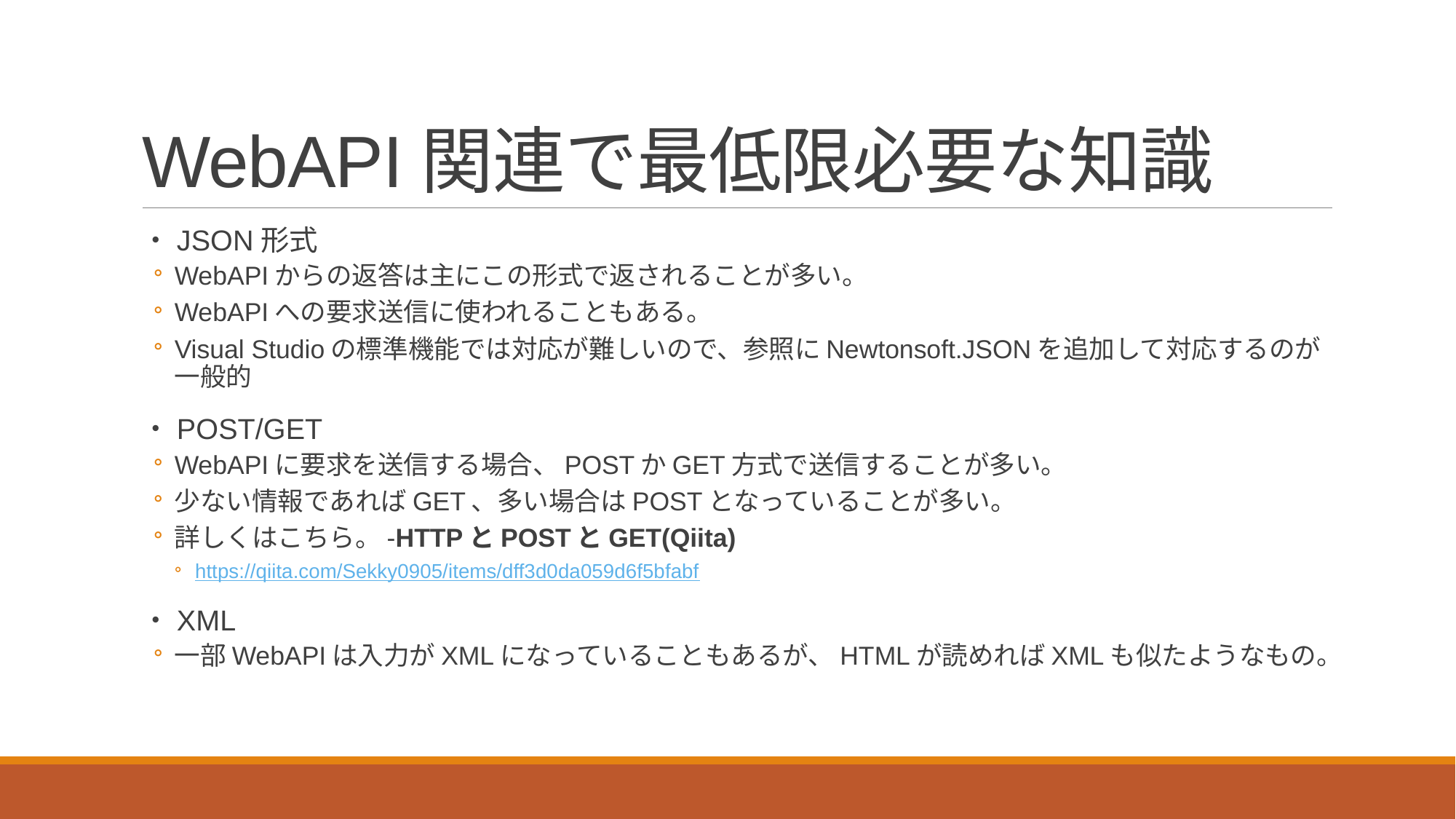

# WebAPI関連で最低限必要な知識
・JSON形式
WebAPIからの返答は主にこの形式で返されることが多い。
WebAPIへの要求送信に使われることもある。
Visual Studioの標準機能では対応が難しいので、参照にNewtonsoft.JSONを追加して対応するのが一般的
・POST/GET
WebAPIに要求を送信する場合、POSTかGET方式で送信することが多い。
少ない情報であればGET、多い場合はPOSTとなっていることが多い。
詳しくはこちら。-HTTPとPOSTとGET(Qiita)
https://qiita.com/Sekky0905/items/dff3d0da059d6f5bfabf
・XML
一部WebAPIは入力がXMLになっていることもあるが、HTMLが読めればXMLも似たようなもの。